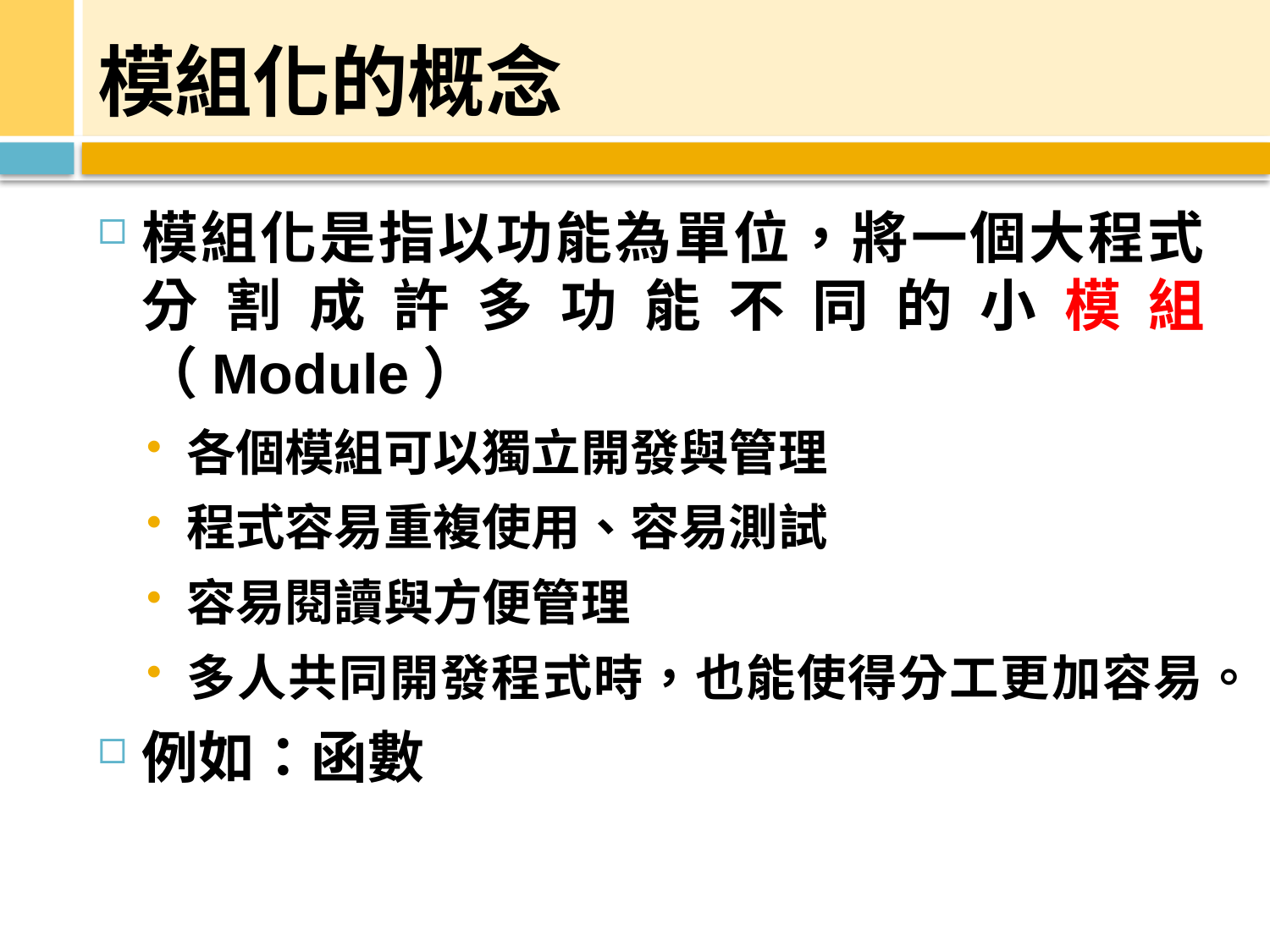

# 模組化的概念
模組化是指以功能為單位，將一個大程式分割成許多功能不同的小模組（Module）
各個模組可以獨立開發與管理
程式容易重複使用、容易測試
容易閱讀與方便管理
多人共同開發程式時，也能使得分工更加容易。
例如：函數